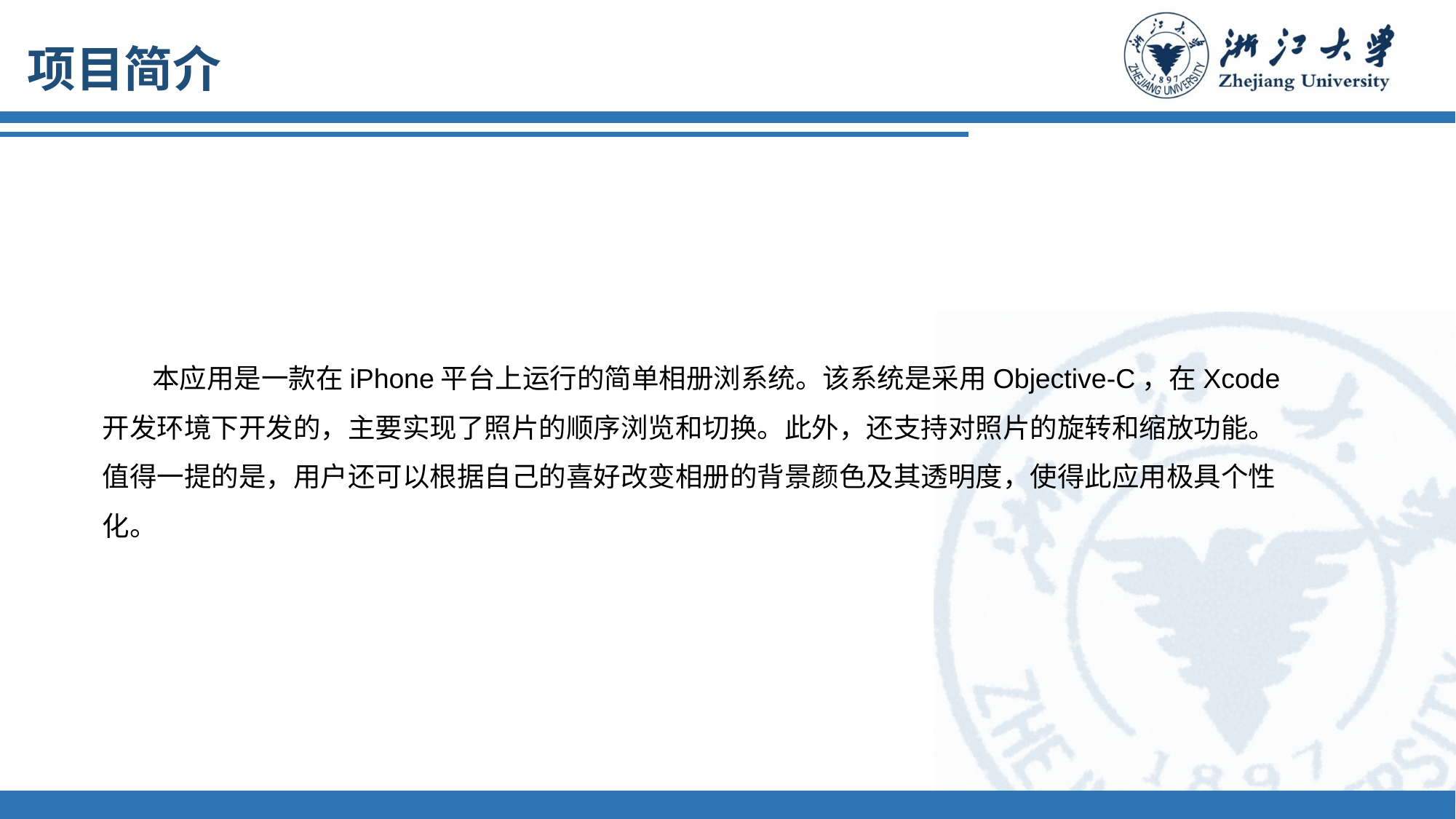

# 项目简介
       本应用是一款在iPhone平台上运行的简单相册浏系统。该系统是采用Objective-C，在Xcode开发环境下开发的，主要实现了照片的顺序浏览和切换。此外，还支持对照片的旋转和缩放功能。值得一提的是，用户还可以根据自己的喜好改变相册的背景颜色及其透明度，使得此应用极具个性化。